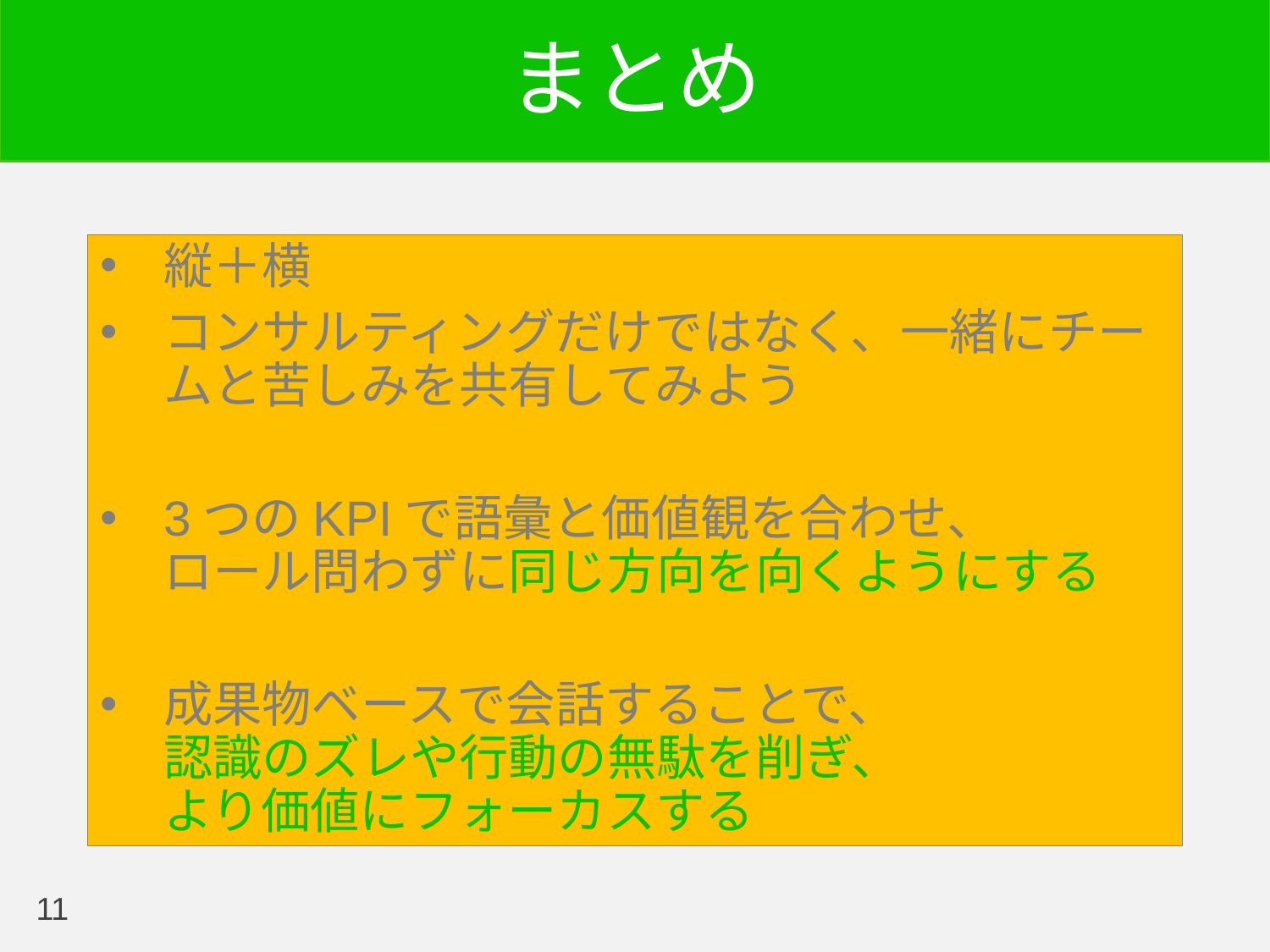

# まとめ
縦＋横
コンサルティングだけではなく、一緒にチームと苦しみを共有してみよう

3つのKPIで語彙と価値観を合わせ、
ロール問わずに同じ方向を向くようにする

成果物ベースで会話することで、
認識のズレや行動の無駄を削ぎ、
より価値にフォーカスする
11